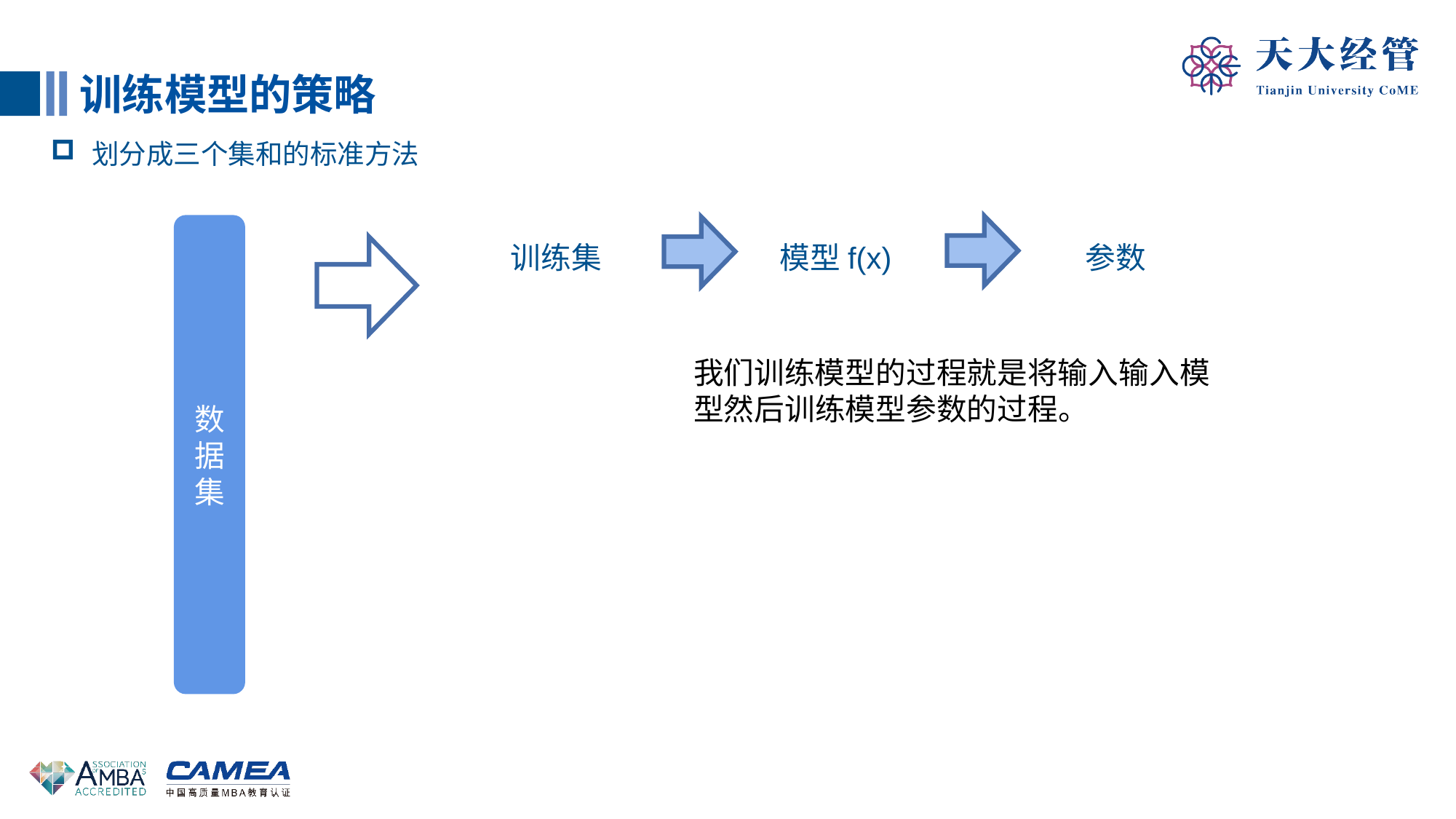

训练模型的策略

划分成三个集和的标准方法
数
据
集

训练集
模型f(x)
参数

我们训练模型的过程就是将输入输入模型然后训练模型参数的过程。